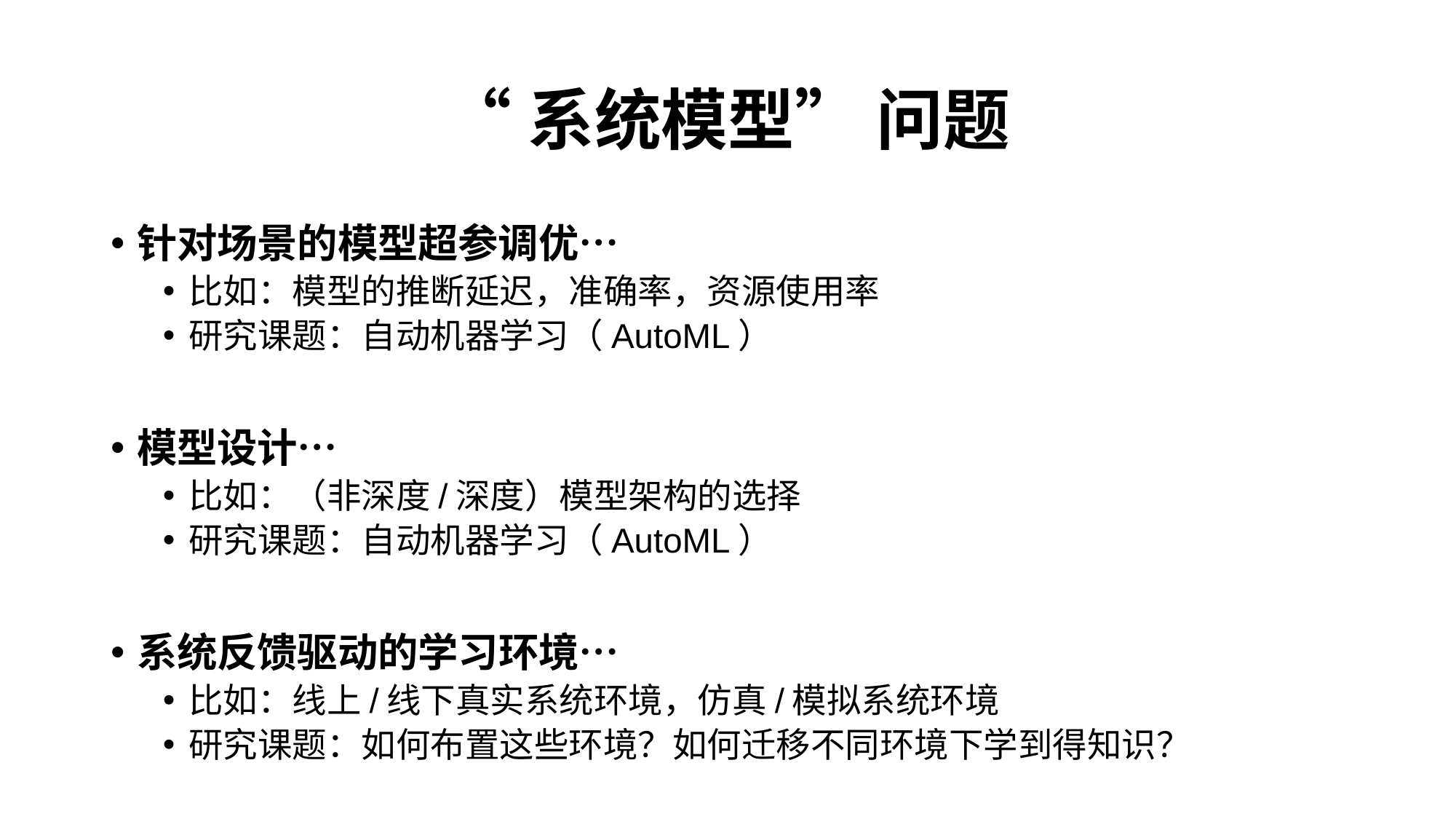

# “系统模型” 问题
针对场景的模型超参调优…
比如：模型的推断延迟，准确率，资源使用率
研究课题：自动机器学习（AutoML）

模型设计…
比如：（非深度/深度）模型架构的选择
研究课题：自动机器学习（AutoML）

系统反馈驱动的学习环境…
比如：线上/线下真实系统环境，仿真/模拟系统环境
研究课题：如何布置这些环境？如何迁移不同环境下学到得知识？